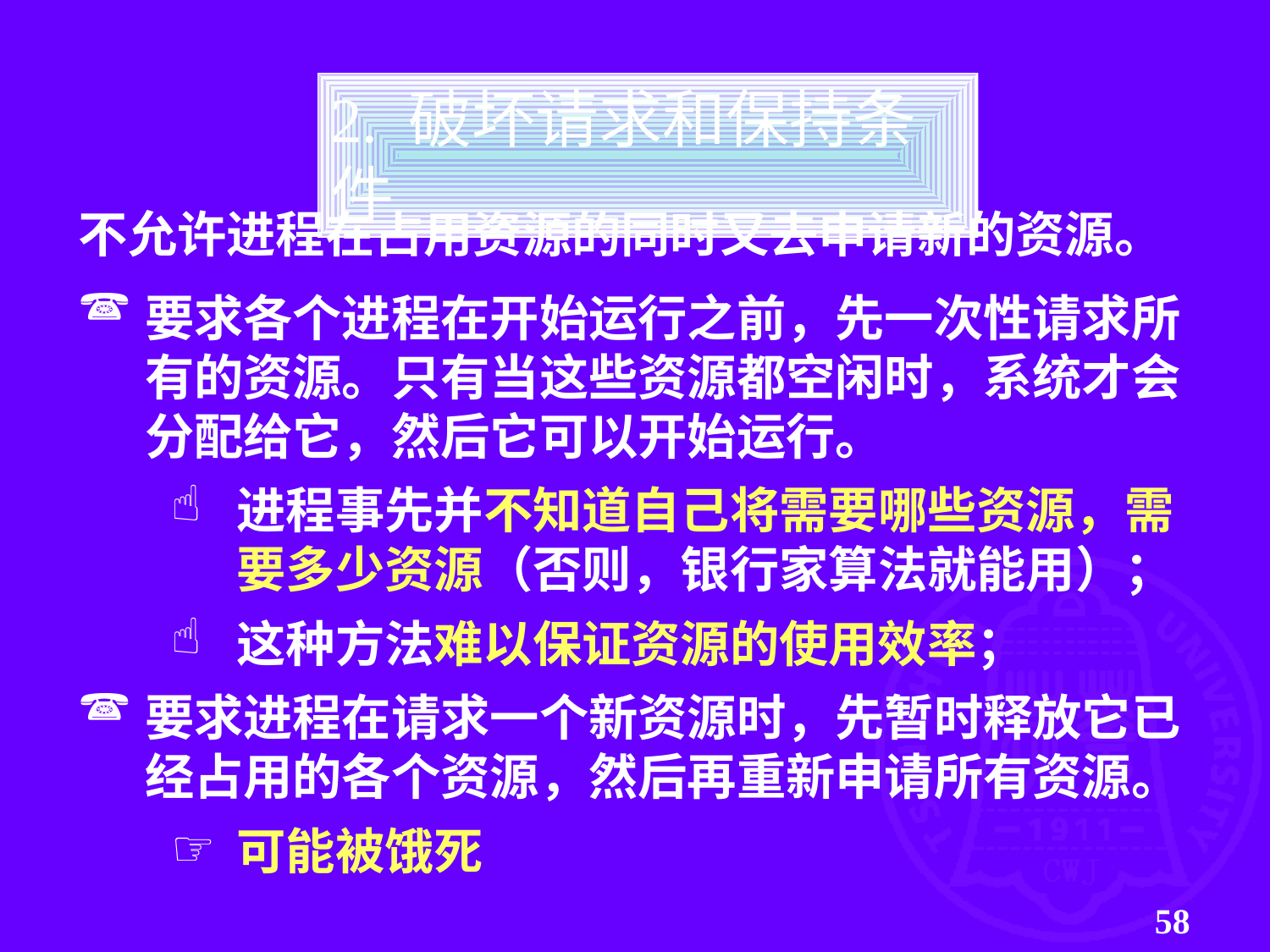

2. 破坏请求和保持条件
不允许进程在占用资源的同时又去申请新的资源。
要求各个进程在开始运行之前，先一次性请求所
有的资源。只有当这些资源都空闲时，系统才会
分配给它，然后它可以开始运行。
进程事先并不知道自己将需要哪些资源，需要多少资源（否则，银行家算法就能用）；
这种方法难以保证资源的使用效率；
要求进程在请求一个新资源时，先暂时释放它已
经占用的各个资源，然后再重新申请所有资源。
可能被饿死